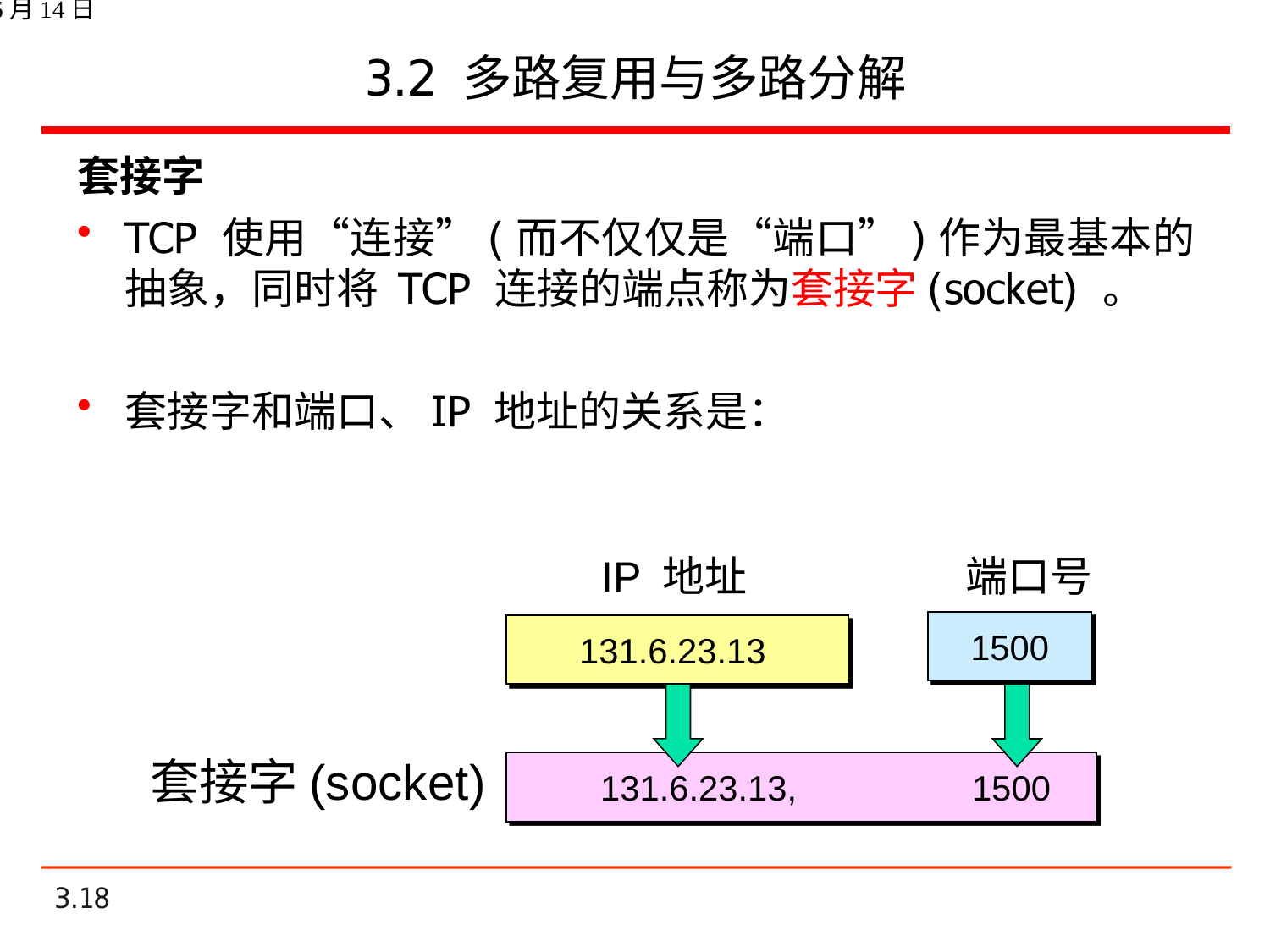

# 3.2 多路复用与多路分解
套接字
TCP 使用“连接”(而不仅仅是“端口”)作为最基本的抽象，同时将 TCP 连接的端点称为套接字(socket) 。

套接字和端口、IP 地址的关系是：
IP 地址
131.6.23.13
端口号
1500

套接字(socket)
     131.6.23.13,                  1500
2021年6月14日